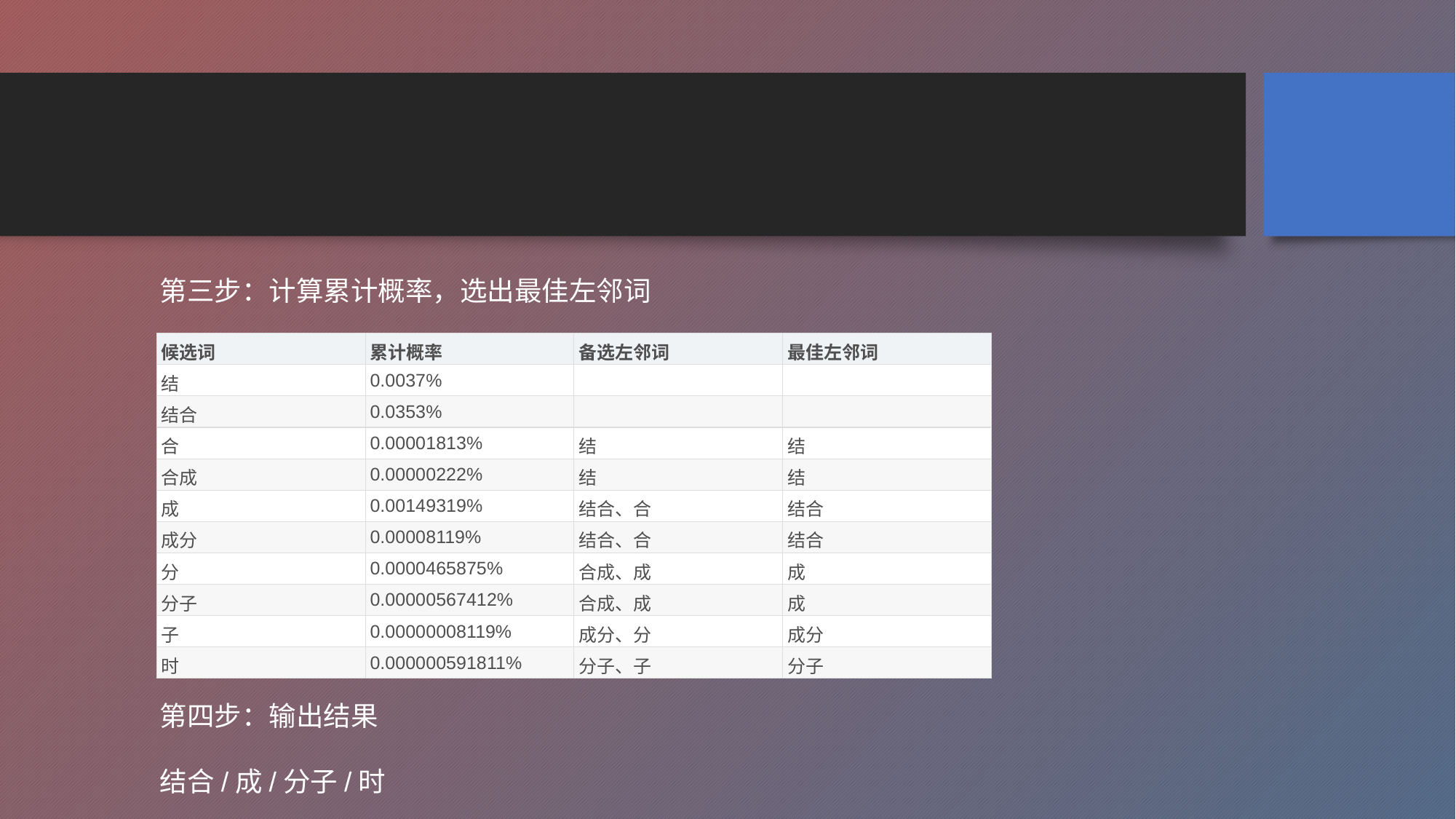

#
第三步：计算累计概率，选出最佳左邻词
| 候选词 | 累计概率 | 备选左邻词 | 最佳左邻词 |
| --- | --- | --- | --- |
| 结 | 0.0037% |  |  |
| 结合 | 0.0353% |  |  |
| 合 | 0.00001813% | 结 | 结 |
| 合成 | 0.00000222% | 结 | 结 |
| 成 | 0.00149319% | 结合、合 | 结合 |
| 成分 | 0.00008119% | 结合、合 | 结合 |
| 分 | 0.0000465875% | 合成、成 | 成 |
| 分子 | 0.00000567412% | 合成、成 | 成 |
| 子 | 0.00000008119% | 成分、分 | 成分 |
| 时 | 0.000000591811% | 分子、子 | 分子 |
第四步：输出结果

结合/成/分子/时